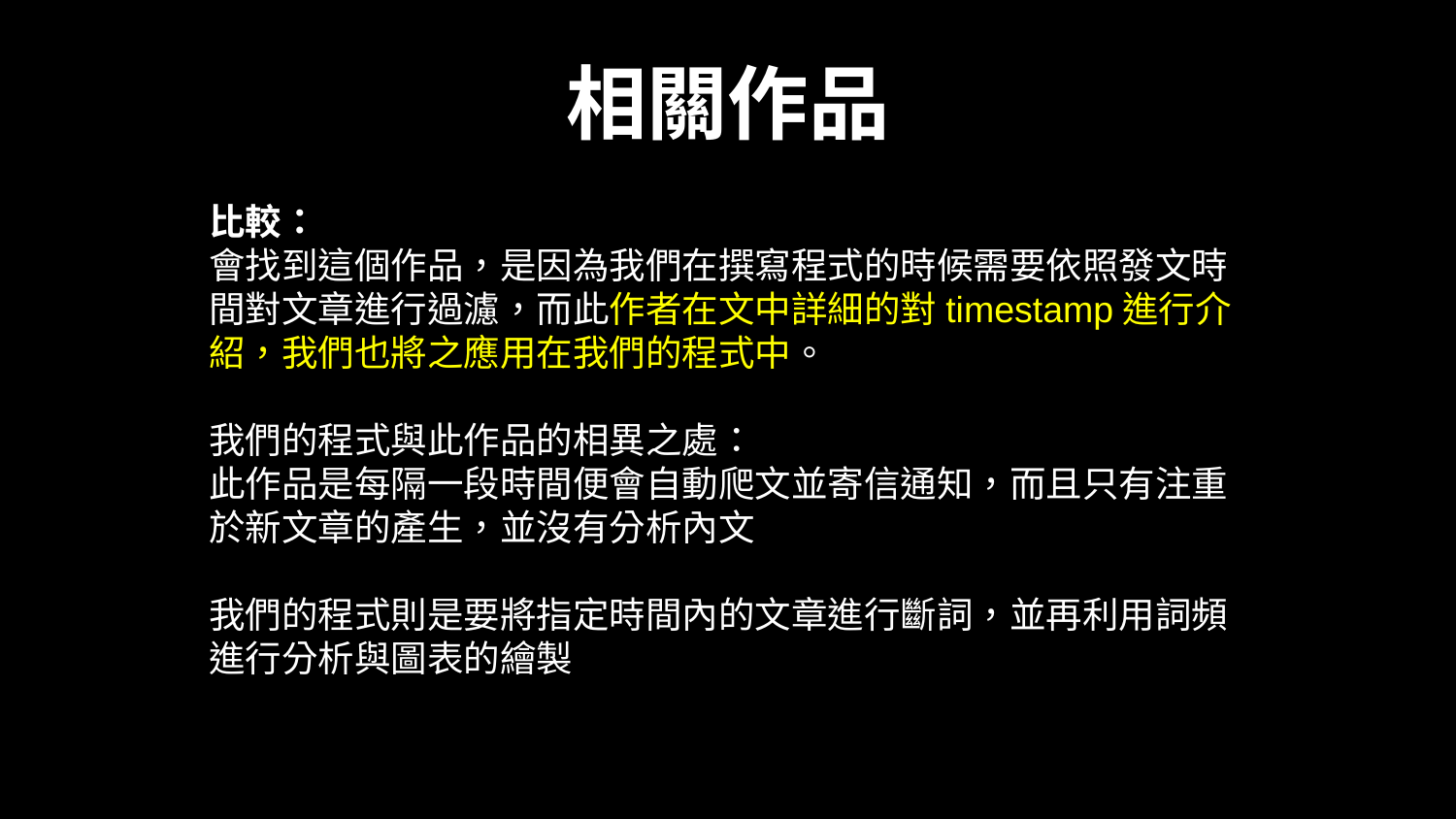

相關作品
比較：
會找到這個作品，是因為我們在撰寫程式的時候需要依照發文時間對文章進行過濾，而此作者在文中詳細的對timestamp進行介紹，我們也將之應用在我們的程式中。

我們的程式與此作品的相異之處：
此作品是每隔一段時間便會自動爬文並寄信通知，而且只有注重於新文章的產生，並沒有分析內文

我們的程式則是要將指定時間內的文章進行斷詞，並再利用詞頻進行分析與圖表的繪製